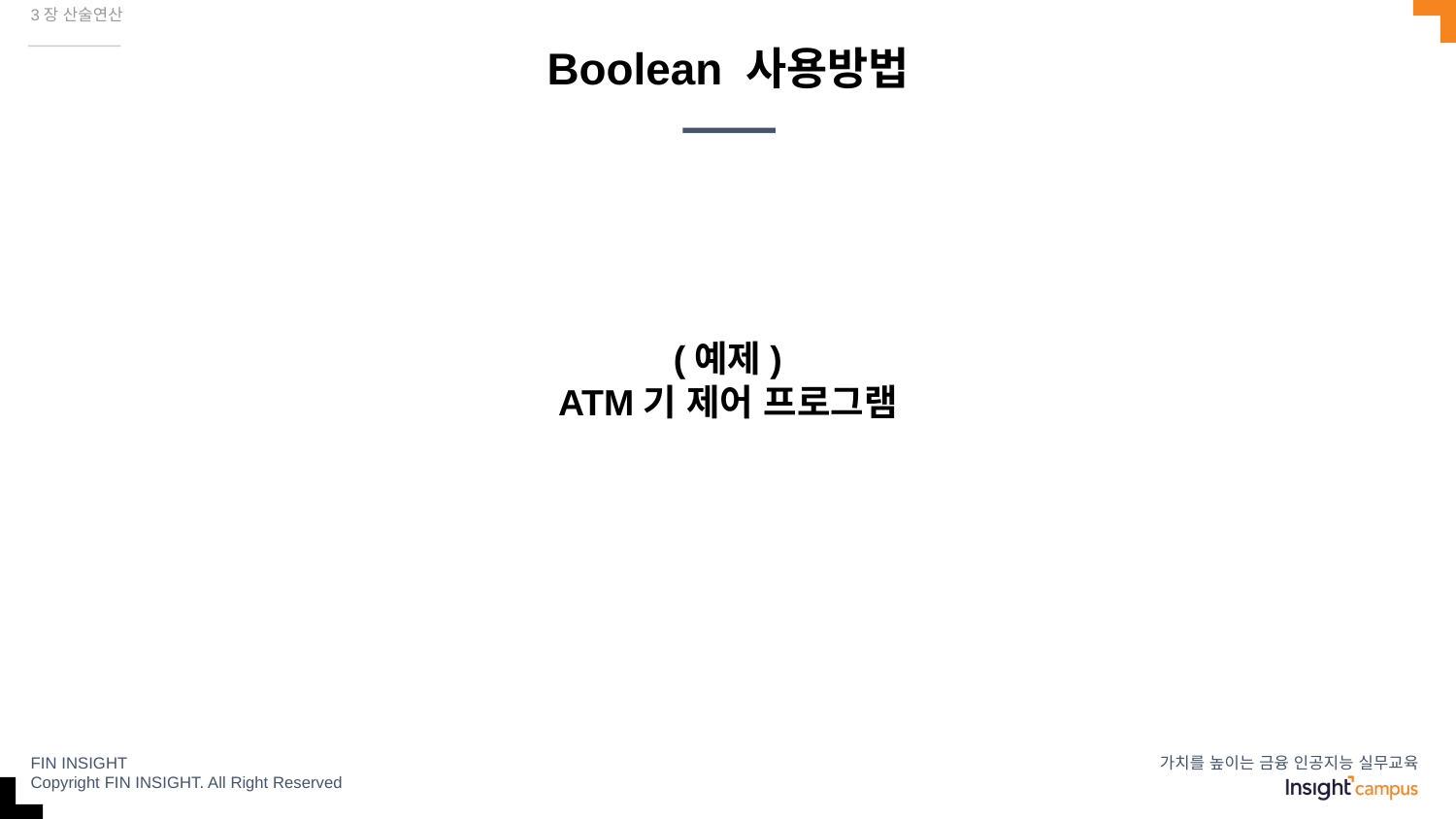

3장 산술연산
# Boolean 사용방법
(예제)
ATM기 제어 프로그램